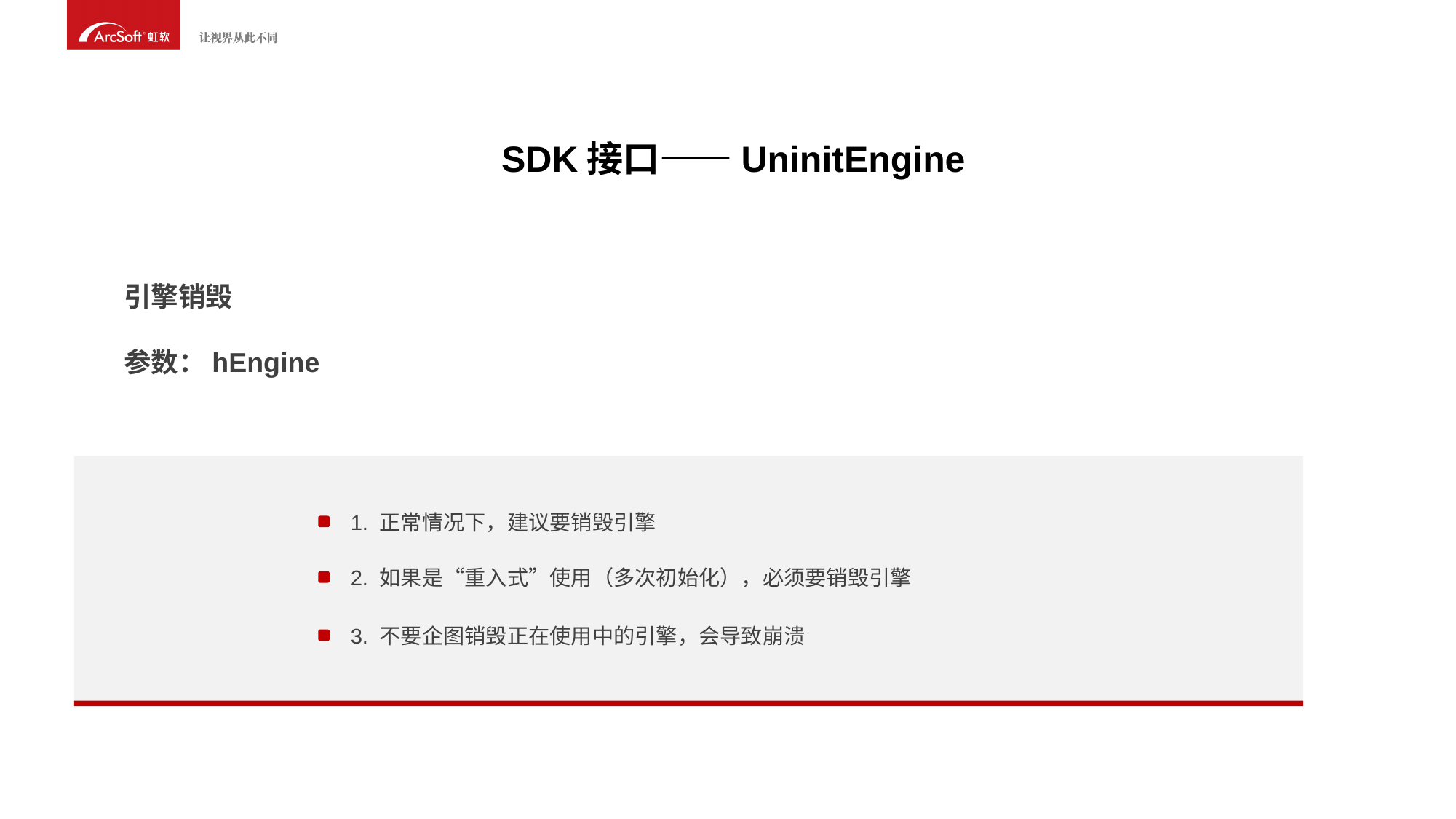

SDK接口——UninitEngine
引擎销毁

参数：hEngine

1. 正常情况下，建议要销毁引擎

2. 如果是“重入式”使用（多次初始化），必须要销毁引擎

3. 不要企图销毁正在使用中的引擎，会导致崩溃